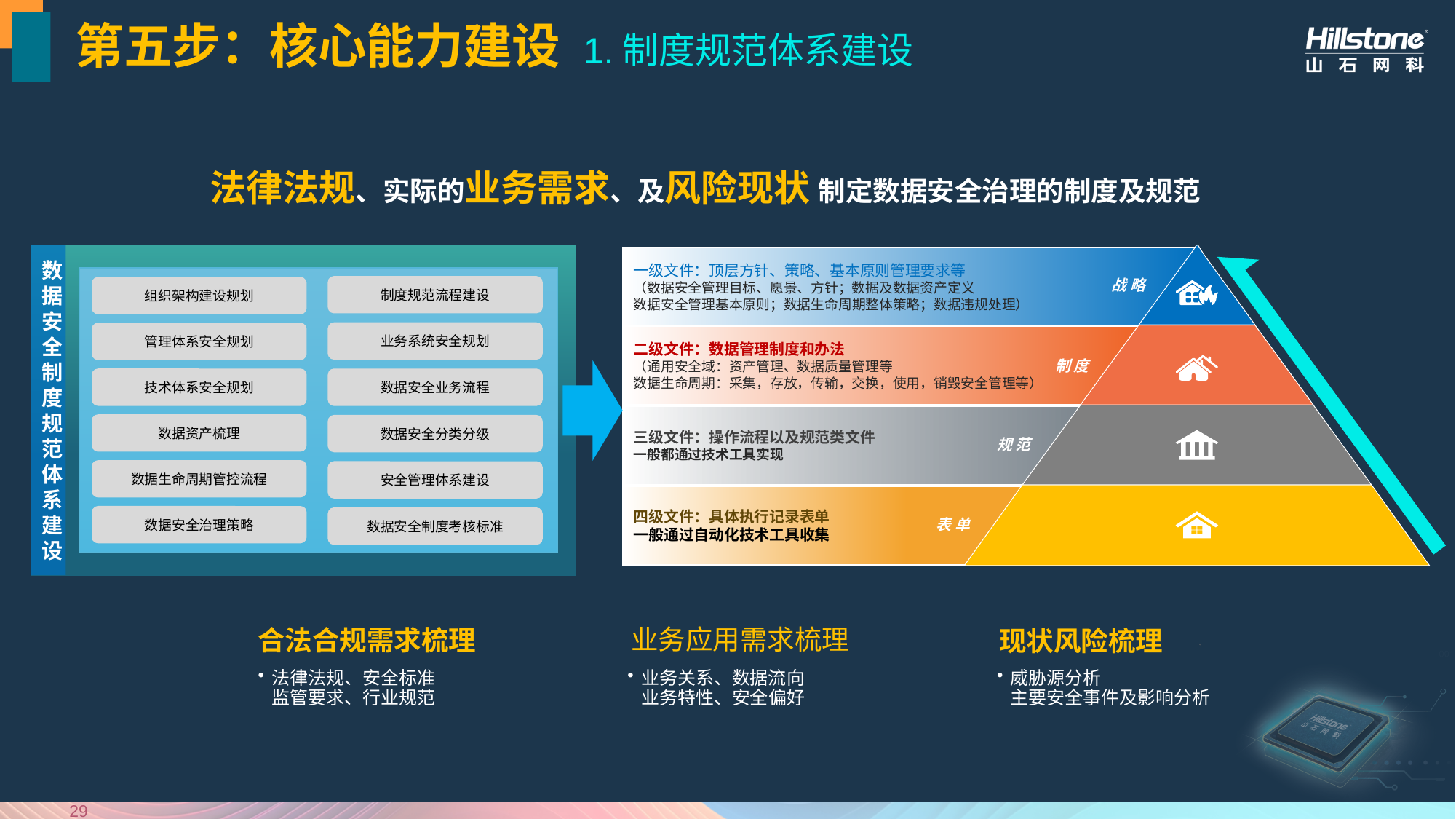

# 第五步：核心能力建设 1.制度规范体系建设
法律法规、实际的业务需求、及风险现状 制定数据安全治理的制度及规范

一级文件：顶层方针、策略、基本原则管理要求等
（数据安全管理目标、愿景、方针；数据及数据资产定义
数据安全管理基本原则；数据生命周期整体策略；数据违规处理）
战 略

二级文件：数据管理制度和办法
（通用安全域：资产管理、数据质量管理等
数据生命周期：采集，存放，传输，交换，使用，销毁安全管理等）
制 度

三级文件：操作流程以及规范类文件
一般都通过技术工具实现
规 范

四级文件：具体执行记录表单
一般通过自动化技术工具收集
表 单

数据
安全
制度规范
体系
建设

制度规范流程建设
组织架构建设规划
业务系统安全规划
管理体系安全规划
技术体系安全规划
数据安全业务流程
数据资产梳理
数据安全分类分级
数据生命周期管控流程
安全管理体系建设
数据安全治理策略
数据安全制度考核标准

业务应用需求梳理
业务关系、数据流向
业务特性、安全偏好
合法合规需求梳理
法律法规、安全标准
监管要求、行业规范
现状风险梳理
威胁源分析
主要安全事件及影响分析